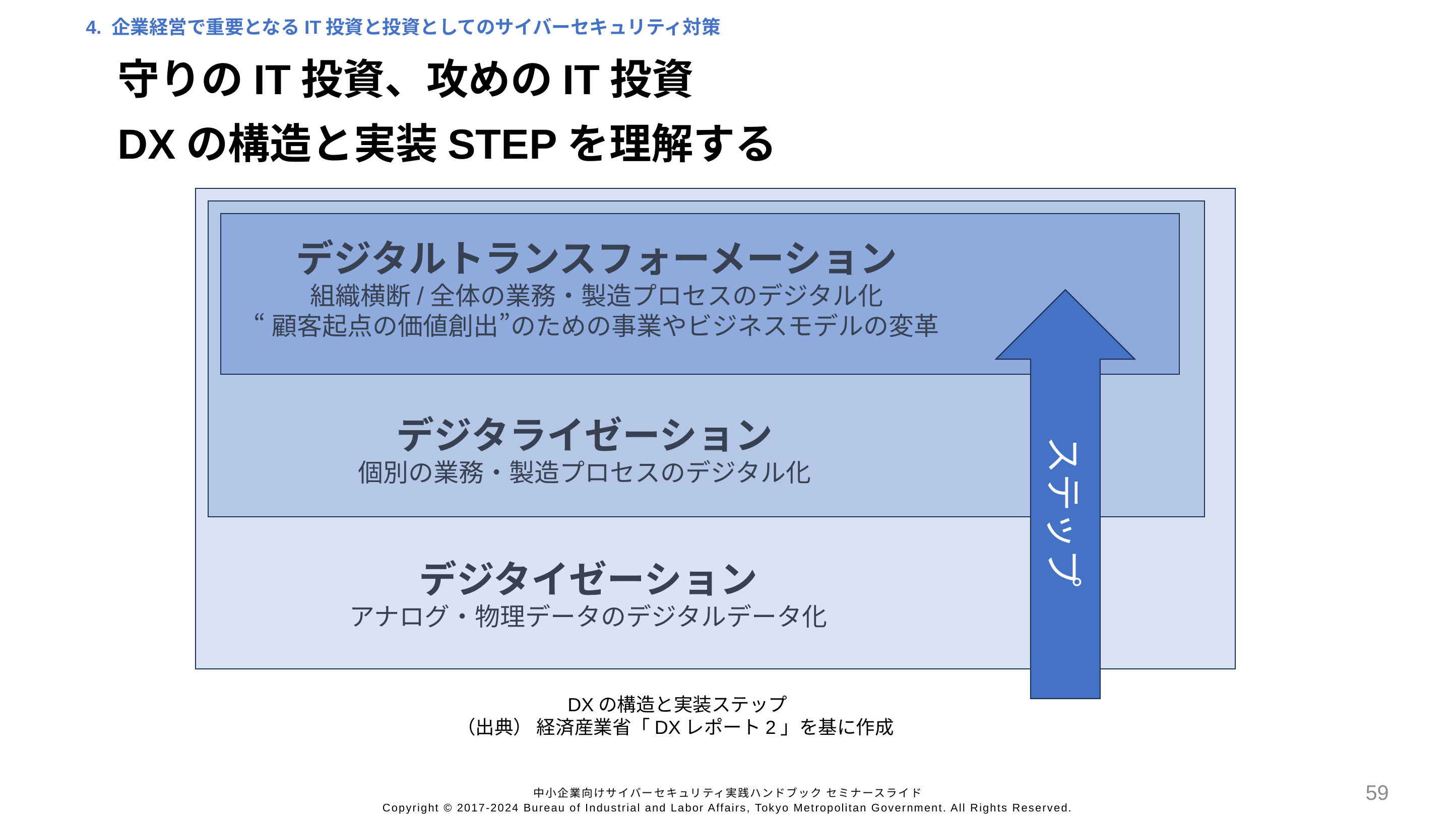

4. 企業経営で重要となるIT投資と投資としてのサイバーセキュリティ対策
守りのIT投資、攻めのIT投資
DXの構造と実装STEPを理解する

デジタルトランスフォーメーション
組織横断/全体の業務・製造プロセスのデジタル化
“顧客起点の価値創出”のための事業やビジネスモデルの変革
ステップ
デジタライゼーション
個別の業務・製造プロセスのデジタル化
デジタイゼーション
アナログ・物理データのデジタルデータ化
DXの構造と実装ステップ
（出典） 経済産業省「DXレポート2」を基に作成
59